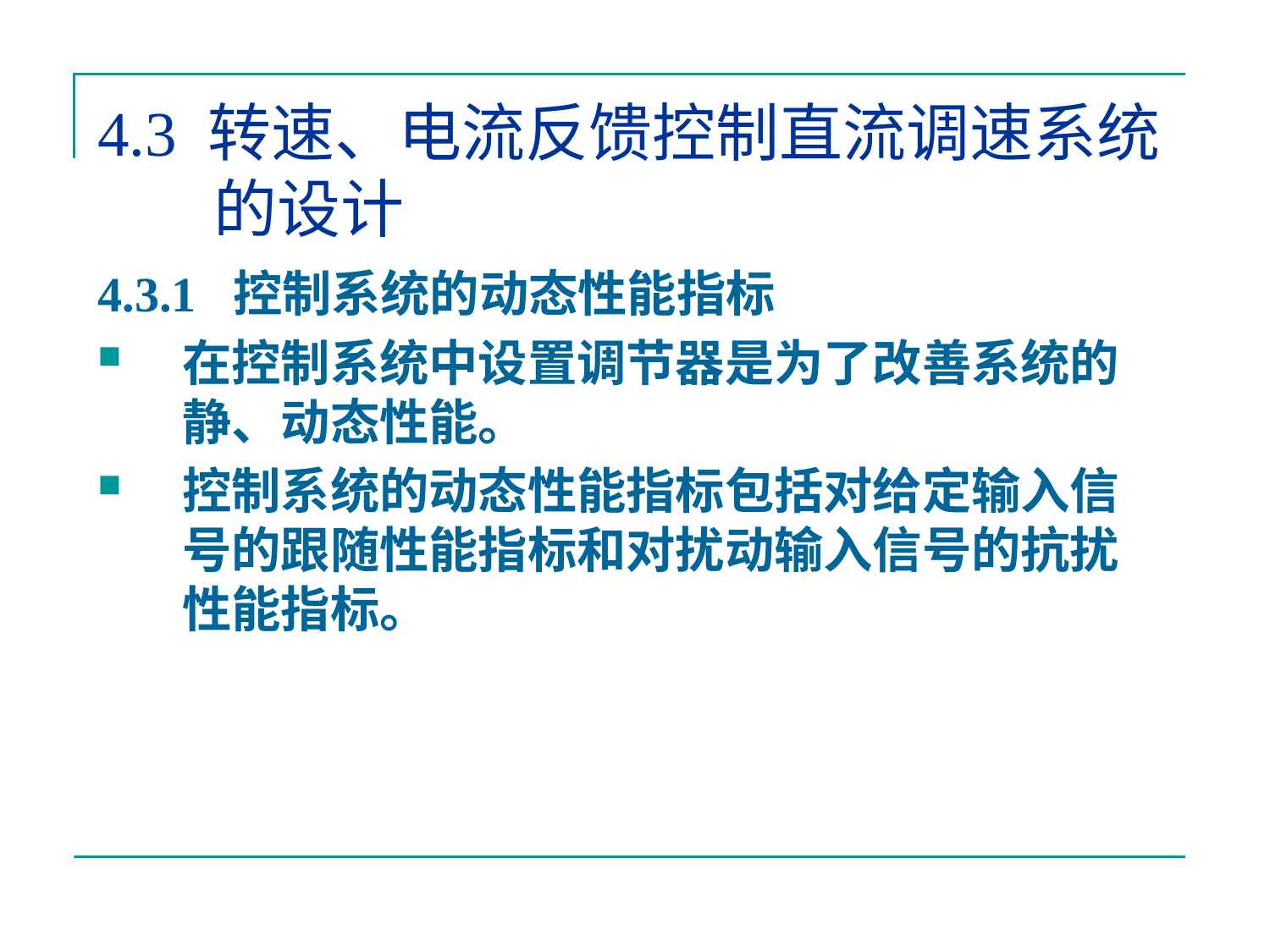

# 4.3 转速、电流反馈控制直流调速系统的设计
4.3.1  控制系统的动态性能指标
在控制系统中设置调节器是为了改善系统的静、动态性能。
控制系统的动态性能指标包括对给定输入信号的跟随性能指标和对扰动输入信号的抗扰性能指标。